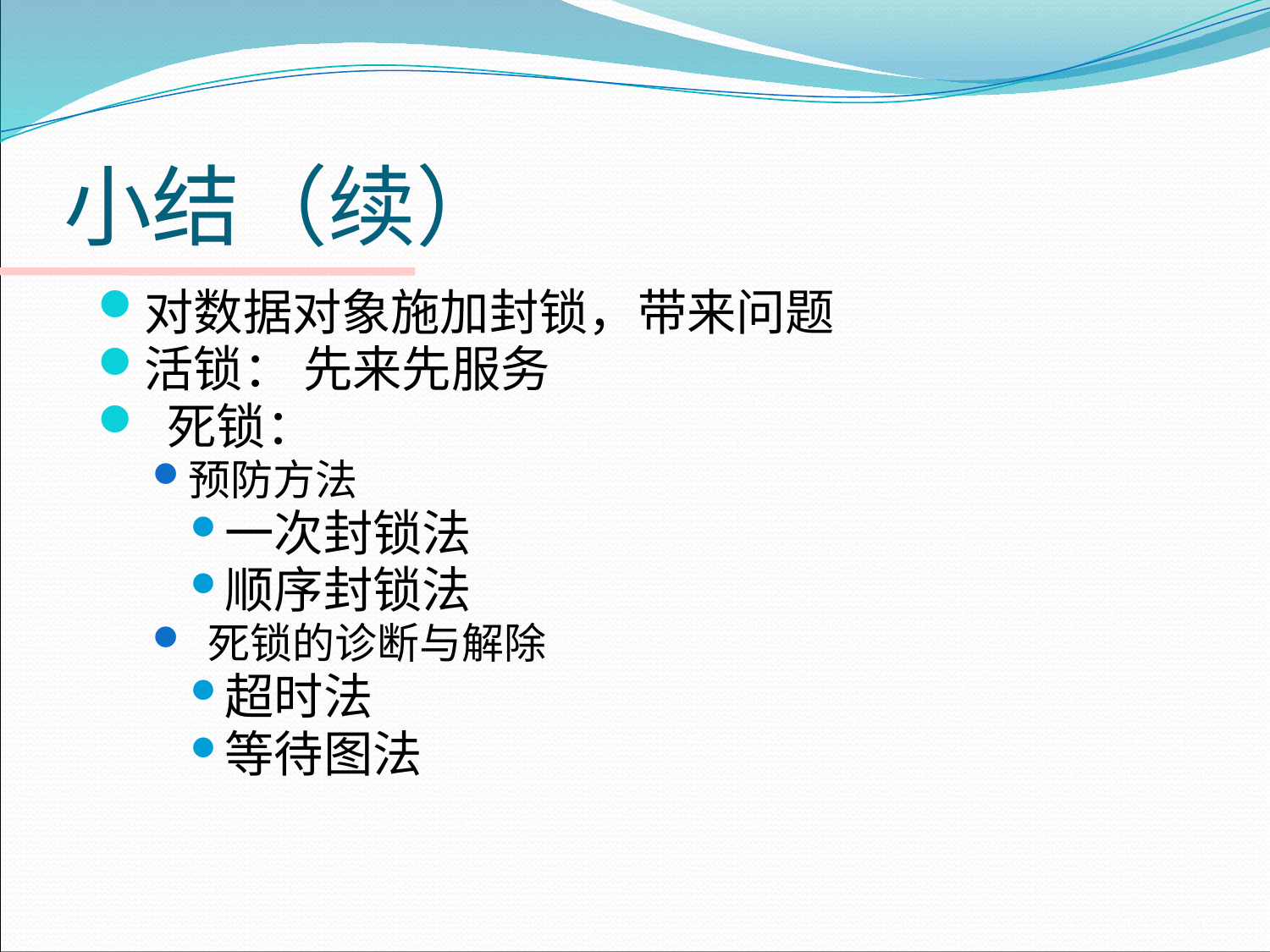

# 小结（续）
对数据对象施加封锁，带来问题
活锁： 先来先服务
 死锁：
预防方法
一次封锁法
顺序封锁法
 死锁的诊断与解除
超时法
等待图法
1055